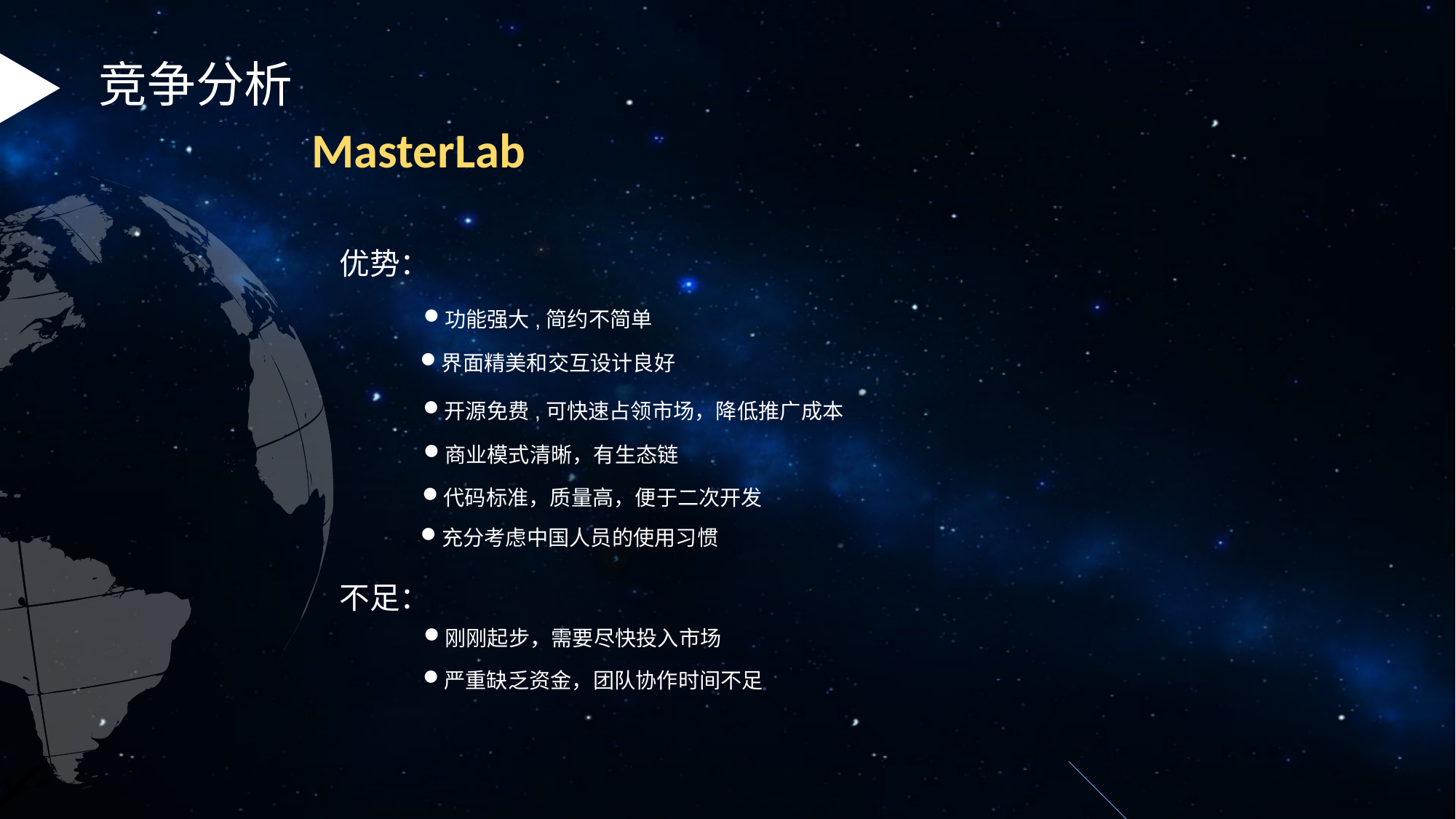

竞争分析

MasterLab
优势：
功能强大,简约不简单
界面精美和交互设计良好
开源免费,可快速占领市场，降低推广成本
商业模式清晰，有生态链
代码标准，质量高，便于二次开发
充分考虑中国人员的使用习惯
不足：
刚刚起步，需要尽快投入市场
严重缺乏资金，团队协作时间不足
.